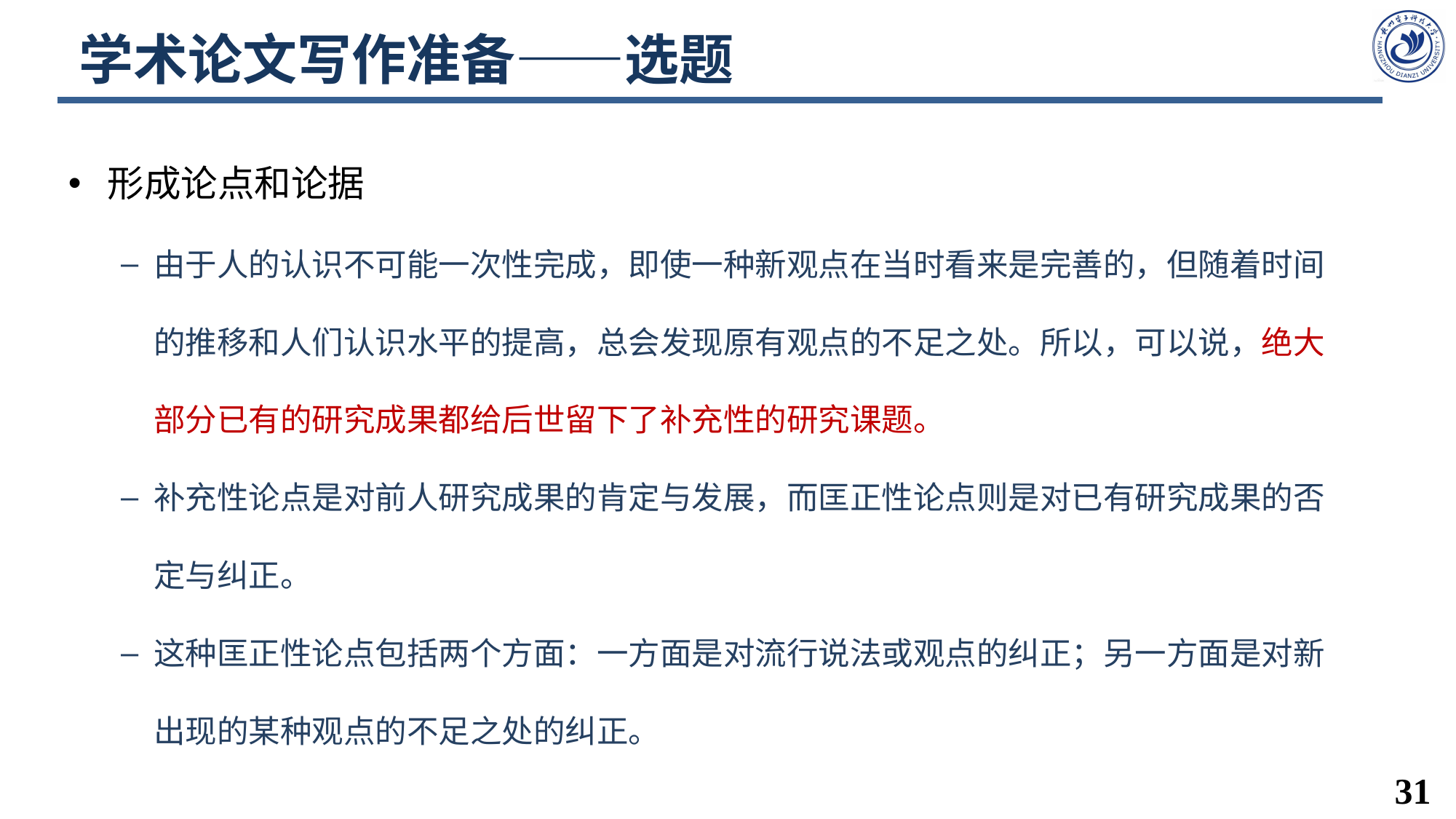

# 学术论文写作准备——选题
形成论点和论据
由于人的认识不可能一次性完成，即使一种新观点在当时看来是完善的，但随着时间的推移和人们认识水平的提高，总会发现原有观点的不足之处。所以，可以说，绝大部分已有的研究成果都给后世留下了补充性的研究课题。
补充性论点是对前人研究成果的肯定与发展，而匡正性论点则是对已有研究成果的否定与纠正。
这种匡正性论点包括两个方面：一方面是对流行说法或观点的纠正；另一方面是对新出现的某种观点的不足之处的纠正。
31